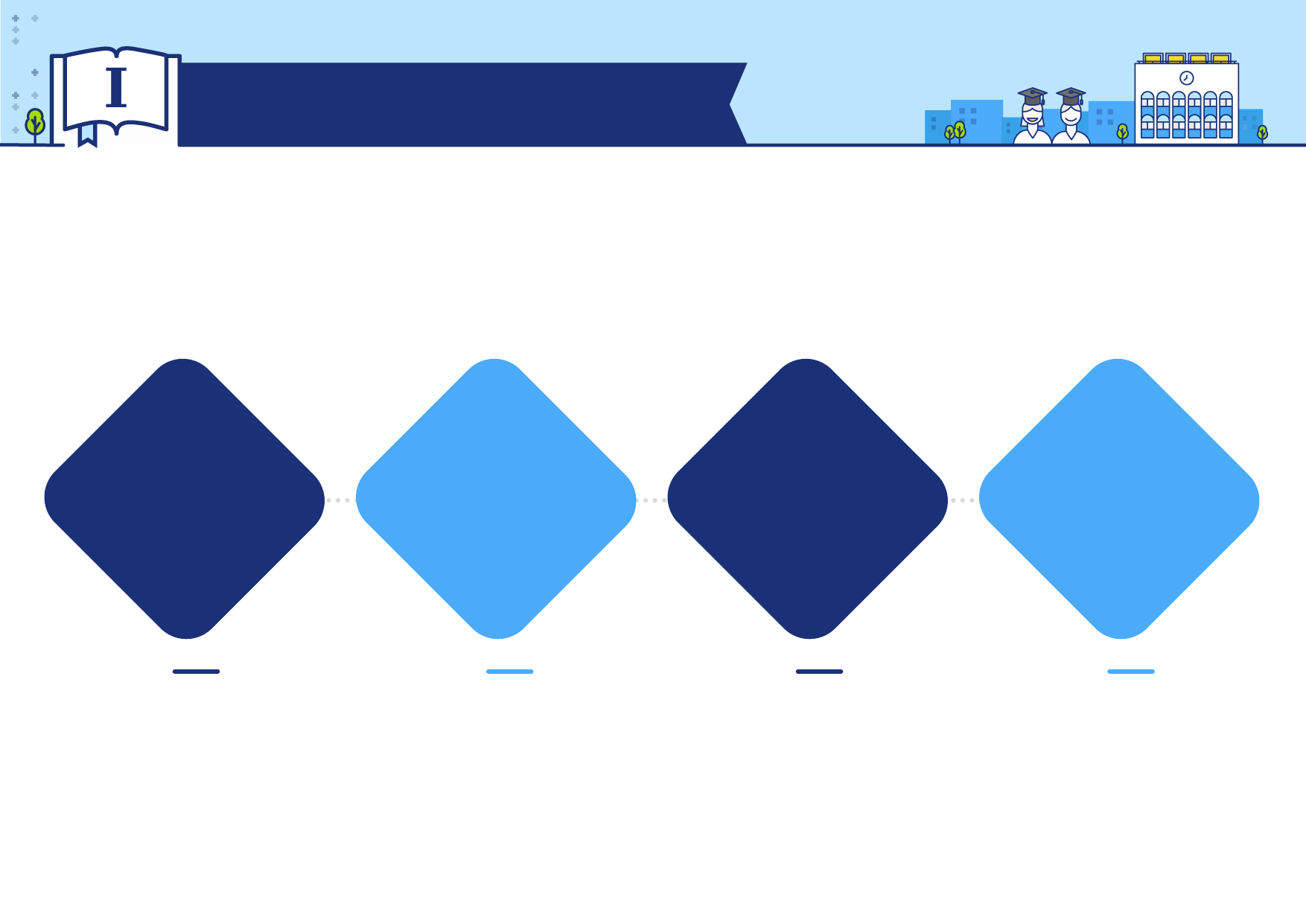

Ⅰ
학습 목표

라즈베리파이
자율주행 자동차
 만들기

01
임베디드
프로그래밍
학습
02
코딩테스트
해결
03
자율주행 관련
AI 모델 개발
04